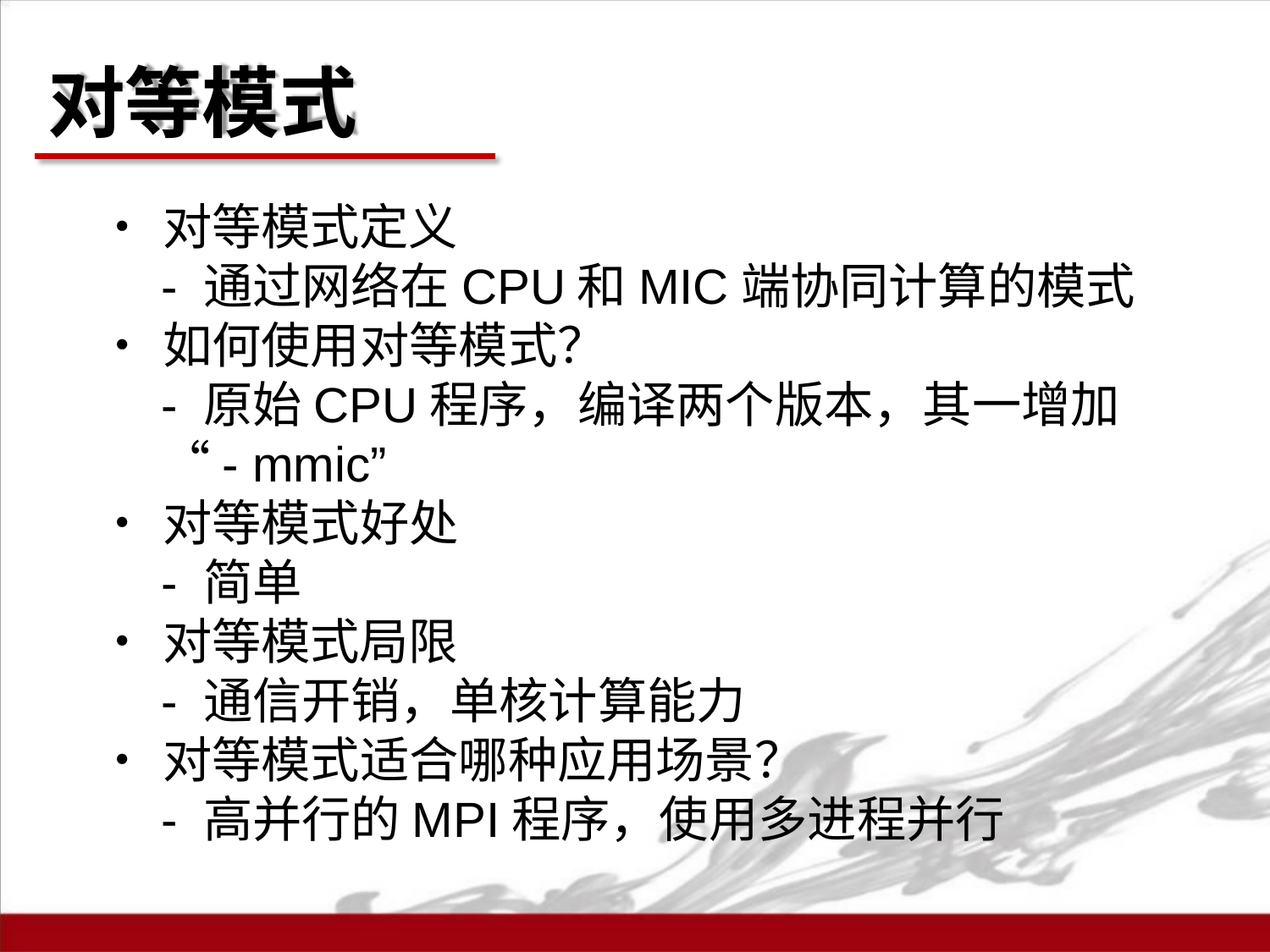

# 对等模式

•	对等模式定义
- 通过网络在CPU和MIC端协同计算的模式
•	如何使用对等模式？
- 原始CPU程序，编译两个版本，其一增加“- mmic”
•	对等模式好处
- 简单
•	对等模式局限
- 通信开销，单核计算能力
•	对等模式适合哪种应用场景？
- 高并行的MPI程序，使用多进程并行

38